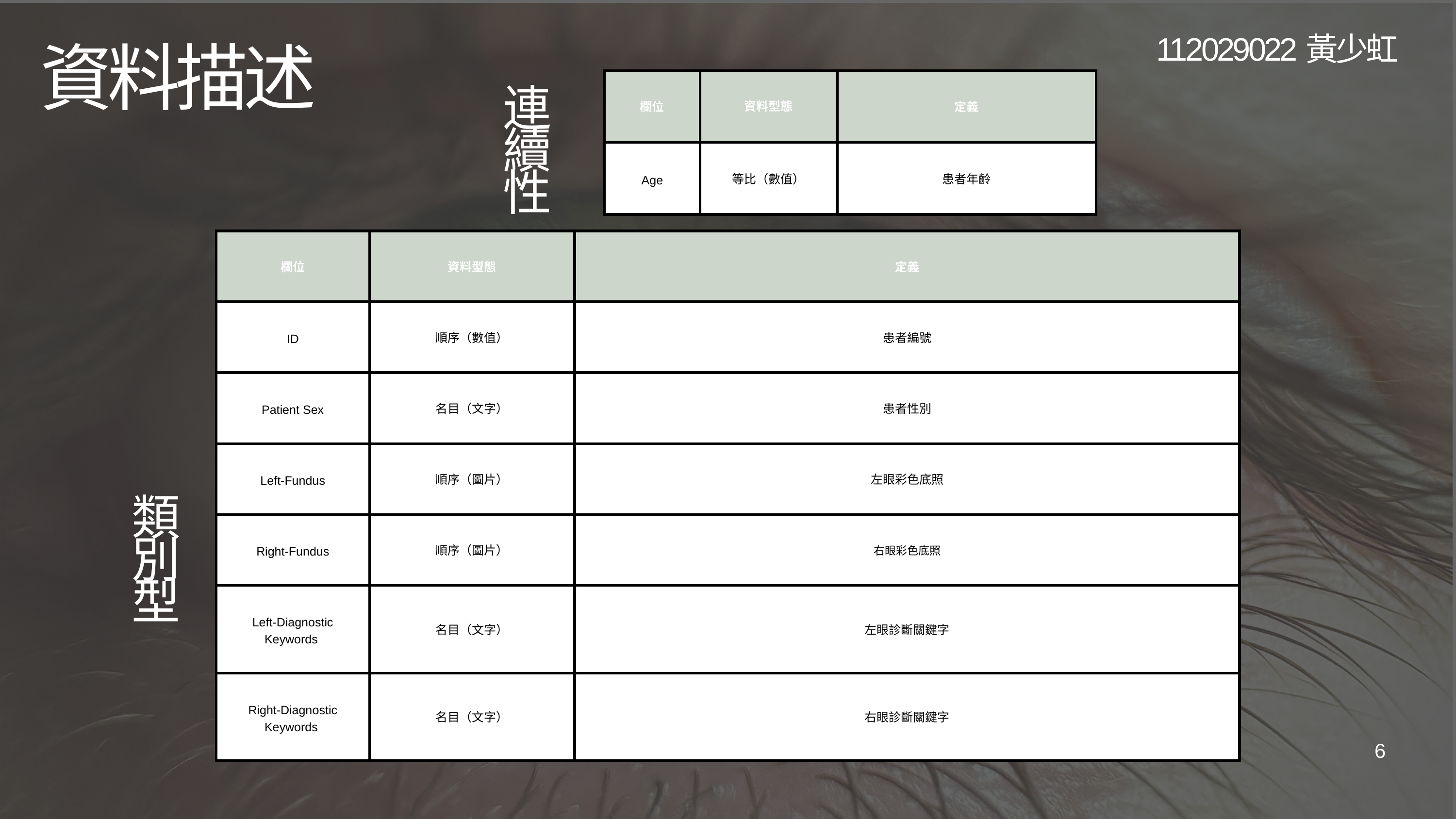

112029022黃少虹
資料描述
| 欄位 | 資料型態 | 定義 |
| --- | --- | --- |
| Age | 等比（數值） | 患者年齡 |
連續性
| 欄位 | 資料型態 | 定義 |
| --- | --- | --- |
| ID | 順序（數值） | 患者編號 |
| Patient Sex | 名目（文字） | 患者性別 |
| Left-Fundus | 順序（圖片） | 左眼彩色底照 |
| Right-Fundus | 順序（圖片） | 右眼彩色底照 |
| Left-Diagnostic Keywords | 名目（文字） | 左眼診斷關鍵字 |
| Right-Diagnostic Keywords | 名目（文字） | 右眼診斷關鍵字 |
類別型
6